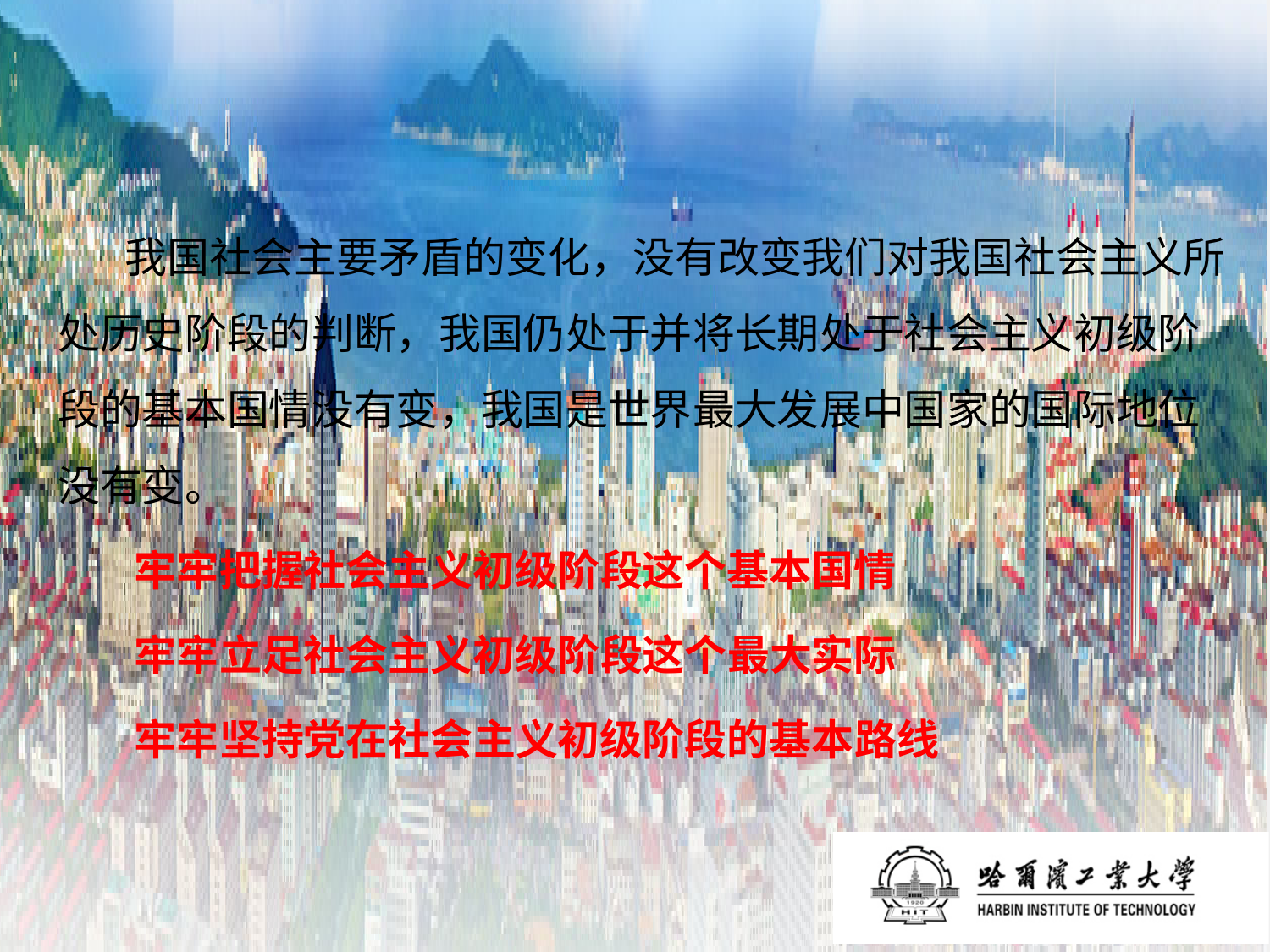

我国社会主要矛盾的变化，没有改变我们对我国社会主义所处历史阶段的判断，我国仍处于并将长期处于社会主义初级阶段的基本国情没有变，我国是世界最大发展中国家的国际地位没有变。
       牢牢把握社会主义初级阶段这个基本国情
       牢牢立足社会主义初级阶段这个最大实际
       牢牢坚持党在社会主义初级阶段的基本路线